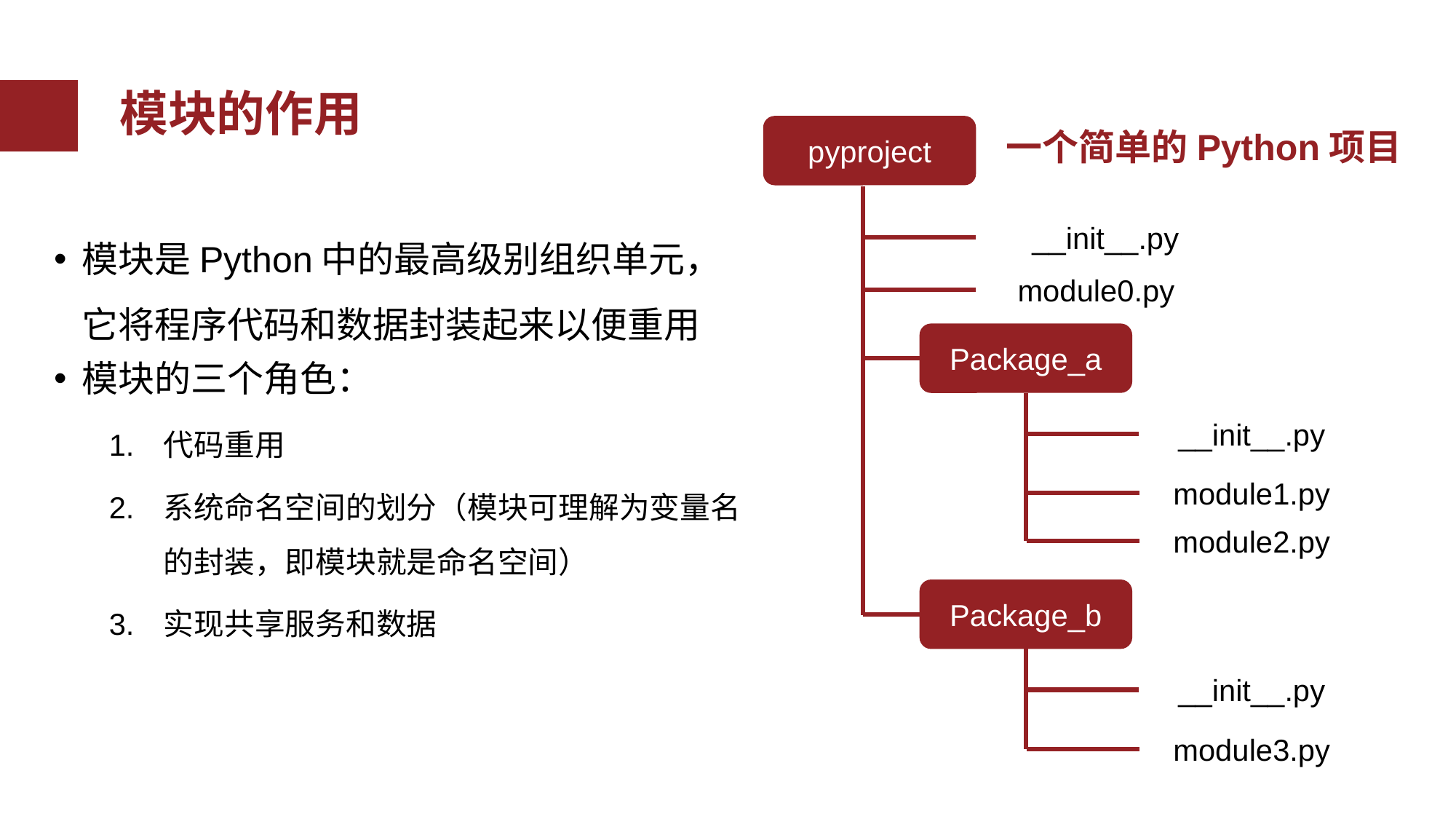

模块的作用

一个简单的Python项目
pyproject
__init__.py
module0.py
Package_a
__init__.py
module1.py
module2.py
Package_b
__init__.py
module3.py
模块是Python中的最高级别组织单元，它将程序代码和数据封装起来以便重用
模块的三个角色：
代码重用
系统命名空间的划分（模块可理解为变量名的封装，即模块就是命名空间）
实现共享服务和数据